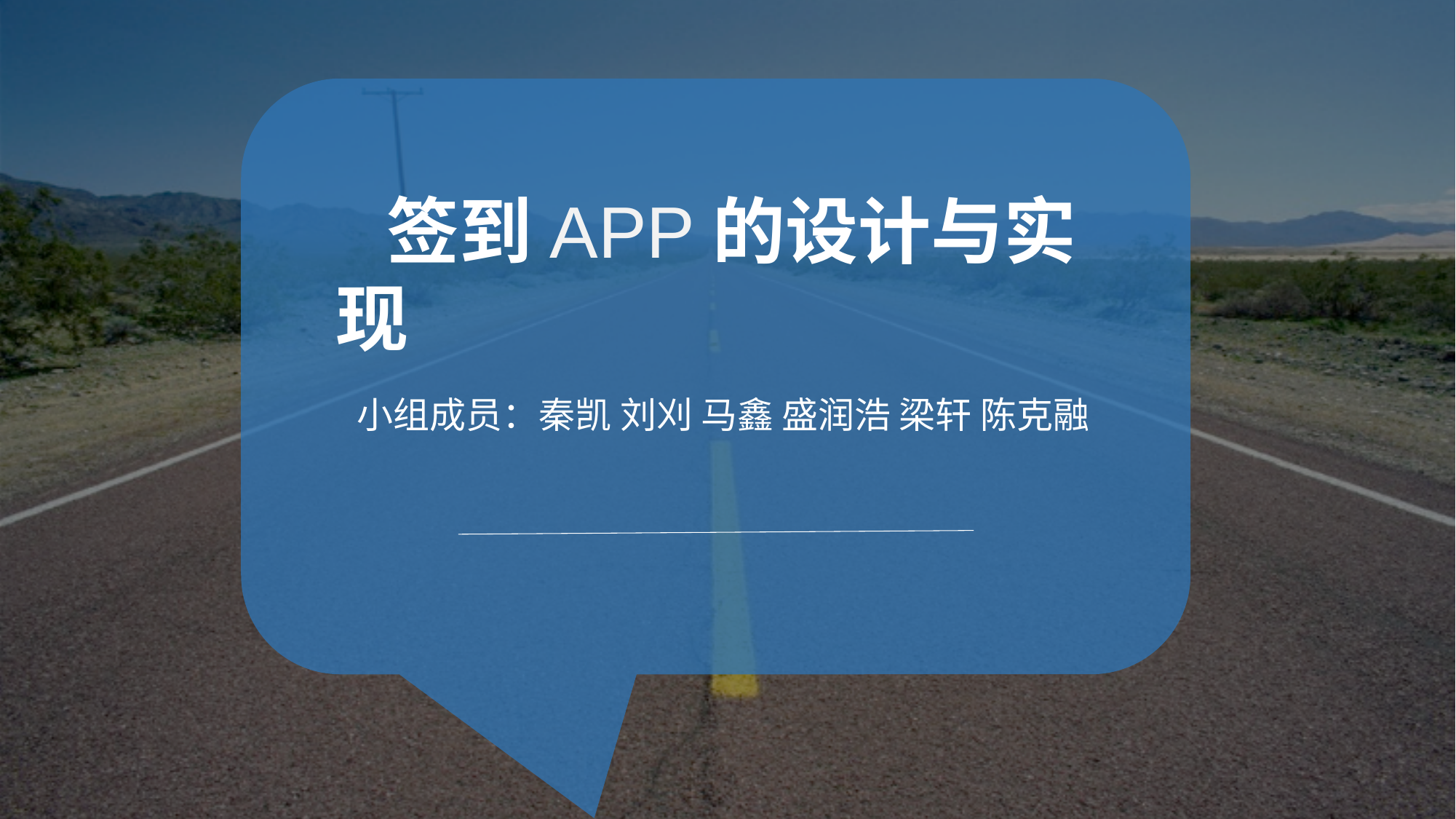

签到APP的设计与实现
小组成员：秦凯 刘刈 马鑫 盛润浩 梁轩 陈克融